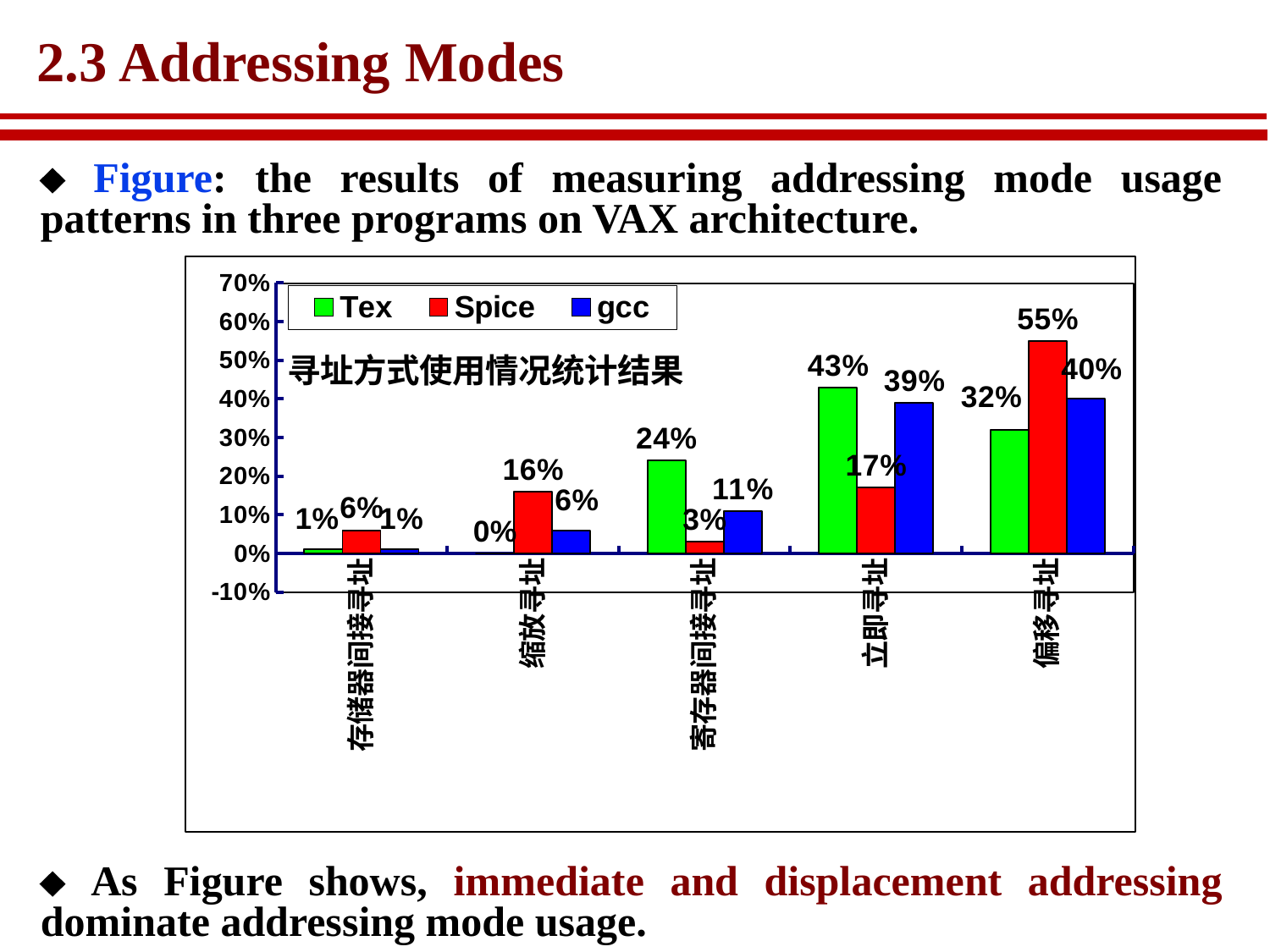

# 2.3 Addressing Modes
♦ Figure: the results of measuring addressing mode usage patterns in three programs on VAX architecture.

### Chart: 寻址方式使用情况统计结果

| Category | Tex | Spice | gcc |
|---|---|---|---|
| 存储器间接寻址 | 0.01 | 0.06 | 0.01 |
| 缩放寻址 | 0.0 | 0.16 | 0.06 |
| 寄存器间接寻址 | 0.24 | 0.03 | 0.11 |
| 立即寻址 | 0.43 | 0.17 | 0.39 |
| 偏移寻址 | 0.32 | 0.55 | 0.4 |
♦ As Figure shows, immediate and displacement addressing dominate addressing mode usage.